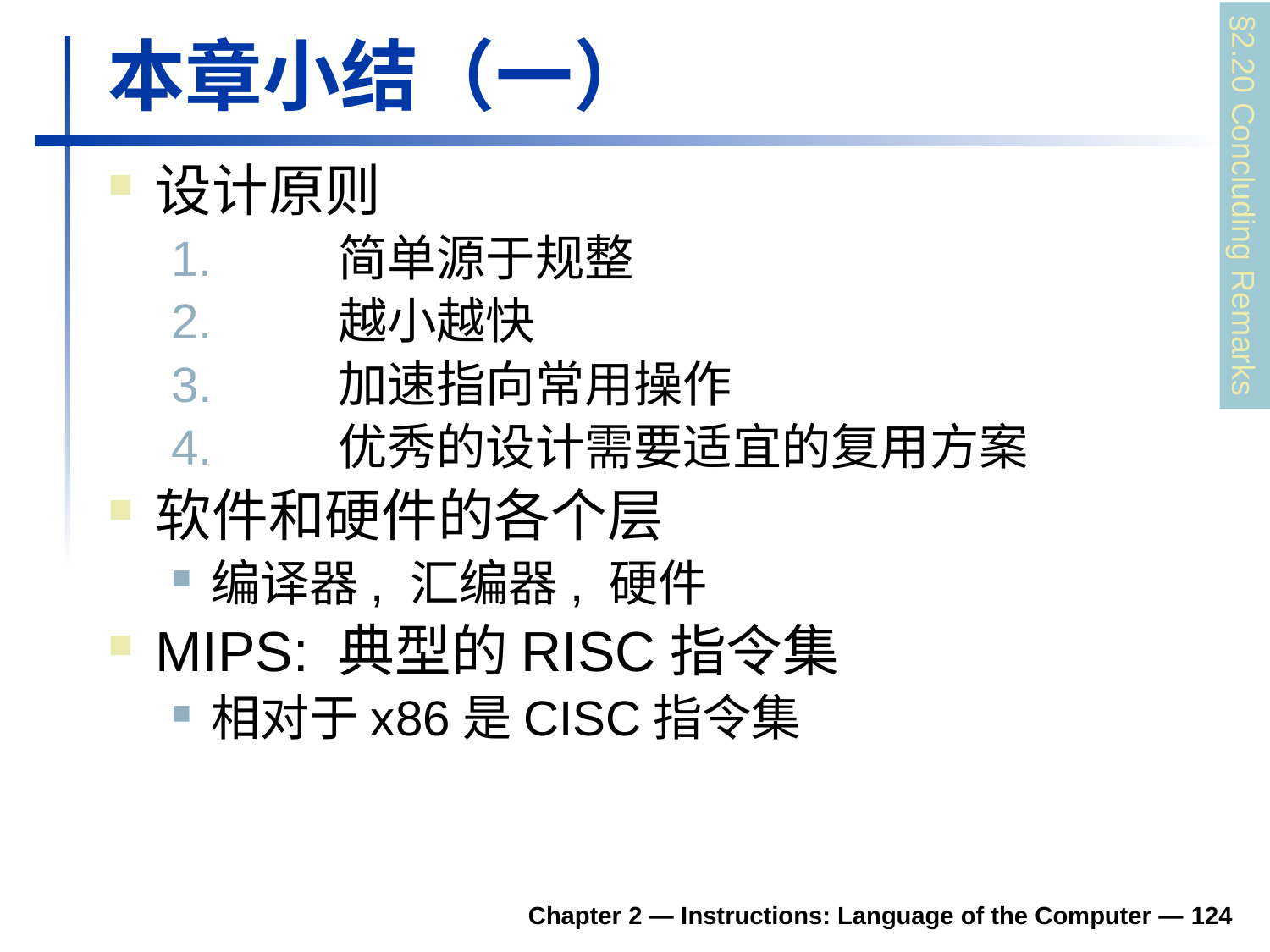

# 本章小结（一）
设计原则
1.	简单源于规整
2.	越小越快
3.	加速指向常用操作
4.	优秀的设计需要适宜的复用方案
软件和硬件的各个层
编译器, 汇编器, 硬件
MIPS: 典型的RISC指令集
相对于x86是CISC指令集
§2.20 Concluding Remarks
Chapter 2 — Instructions: Language of the Computer — 124